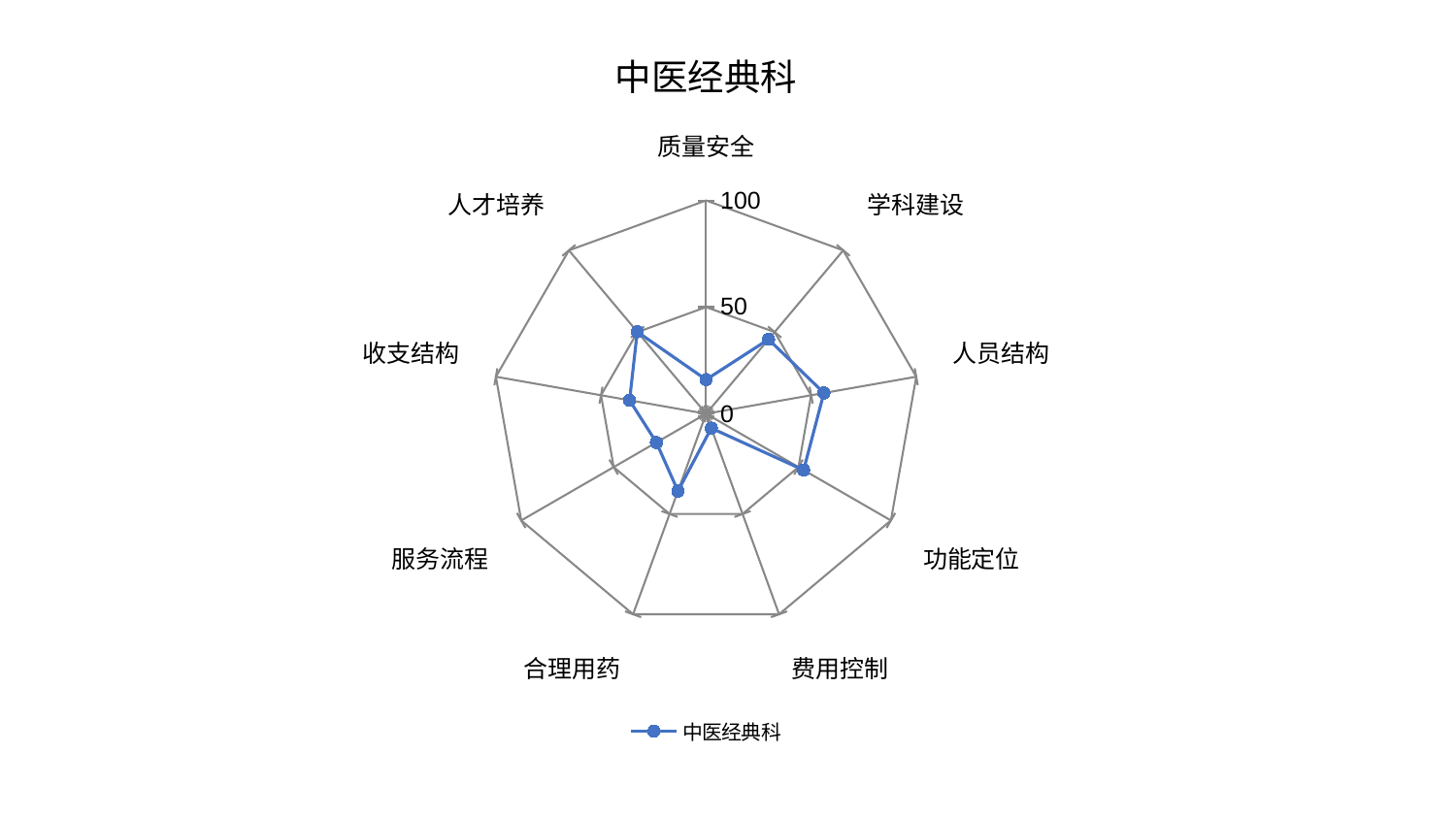

### Chart: 中医经典科

| Category | 中医经典科 |
|---|---|
| 质量安全 | 16.017704451828653 |
| 学科建设 | 45.550273646137924 |
| 人员结构 | 56.064702764332544 |
| 功能定位 | 52.77397794677767 |
| 费用控制 | 7.1762660730573735 |
| 合理用药 | 38.567947513070905 |
| 服务流程 | 26.89777394238861 |
| 收支结构 | 36.41288884497871 |
| 人才培养 | 50.18325124721295 |
117